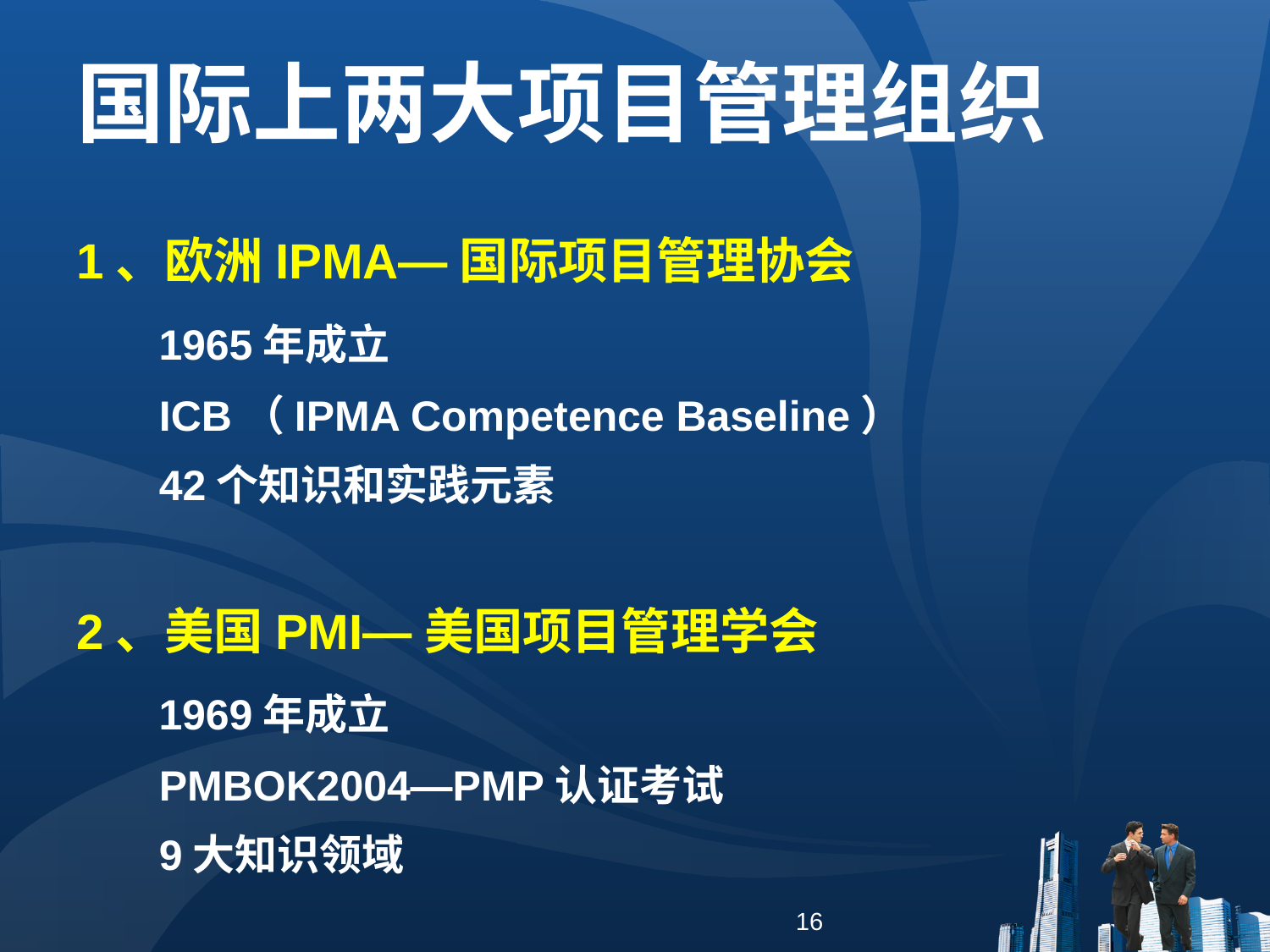

国际上两大项目管理组织
1、欧洲IPMA—国际项目管理协会
      1965年成立
       ICB（IPMA Competence Baseline）
       42个知识和实践元素

2、美国PMI—美国项目管理学会
      1969年成立
       PMBOK2004—PMP认证考试
       9大知识领域
16